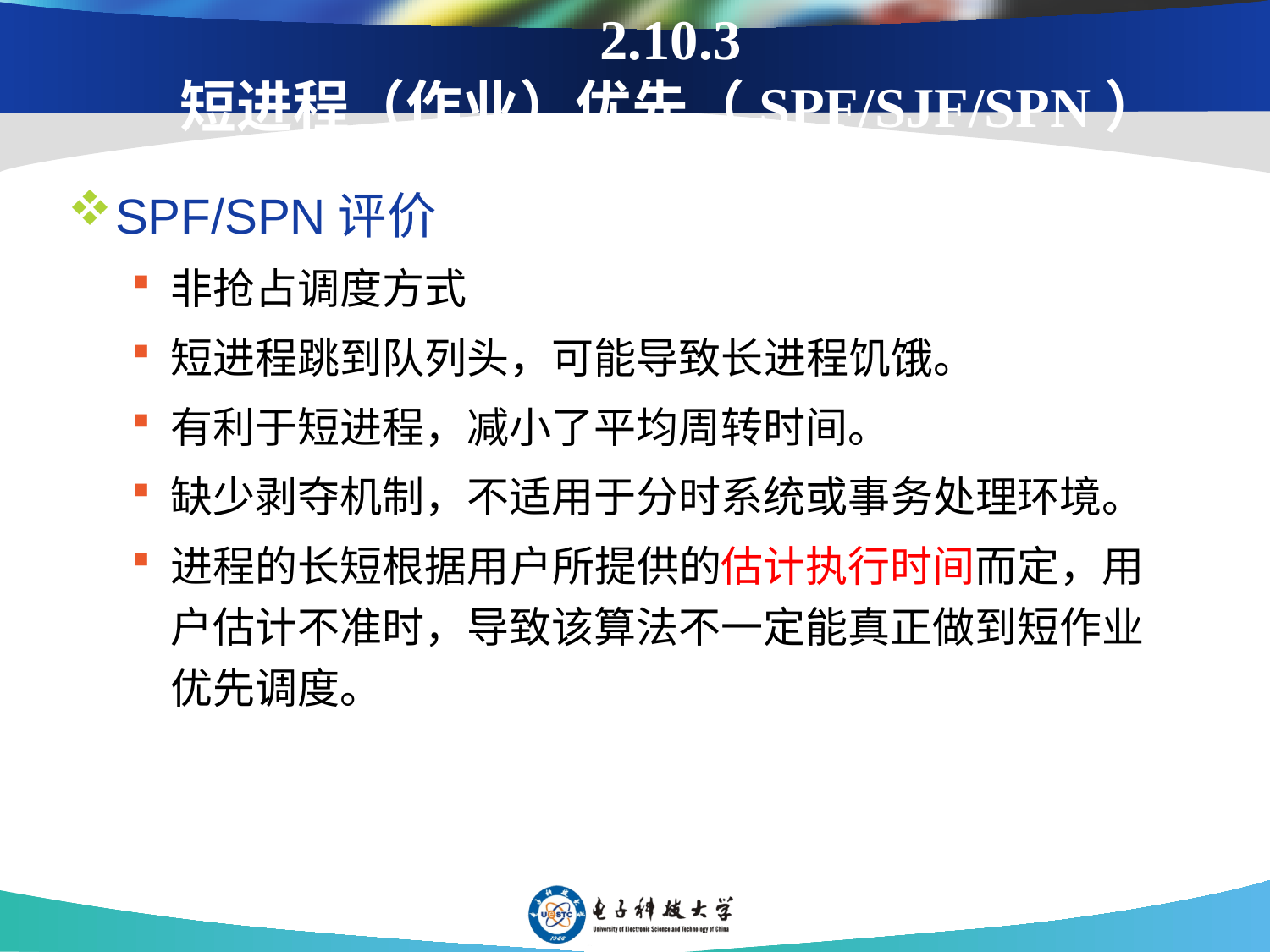

# 2.10.3 短进程（作业）优先（SPF/SJF/SPN）
SPF/SPN评价
非抢占调度方式
短进程跳到队列头，可能导致长进程饥饿。
有利于短进程，减小了平均周转时间。
缺少剥夺机制，不适用于分时系统或事务处理环境。
进程的长短根据用户所提供的估计执行时间而定，用户估计不准时，导致该算法不一定能真正做到短作业优先调度。